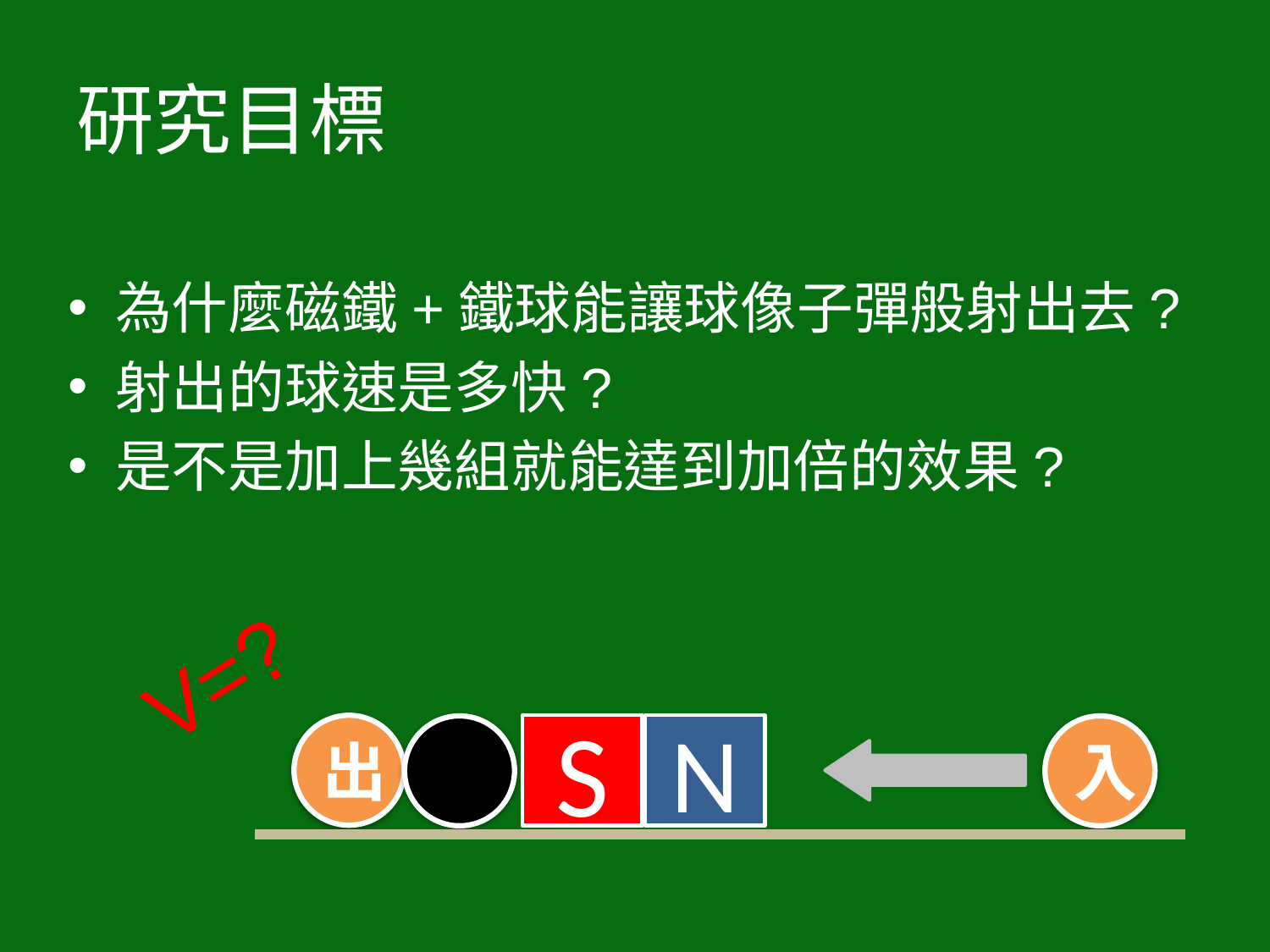

# 研究目標
為什麼磁鐵+鐵球能讓球像子彈般射出去?
射出的球速是多快?
是不是加上幾組就能達到加倍的效果?

V=?
出
S
N

入